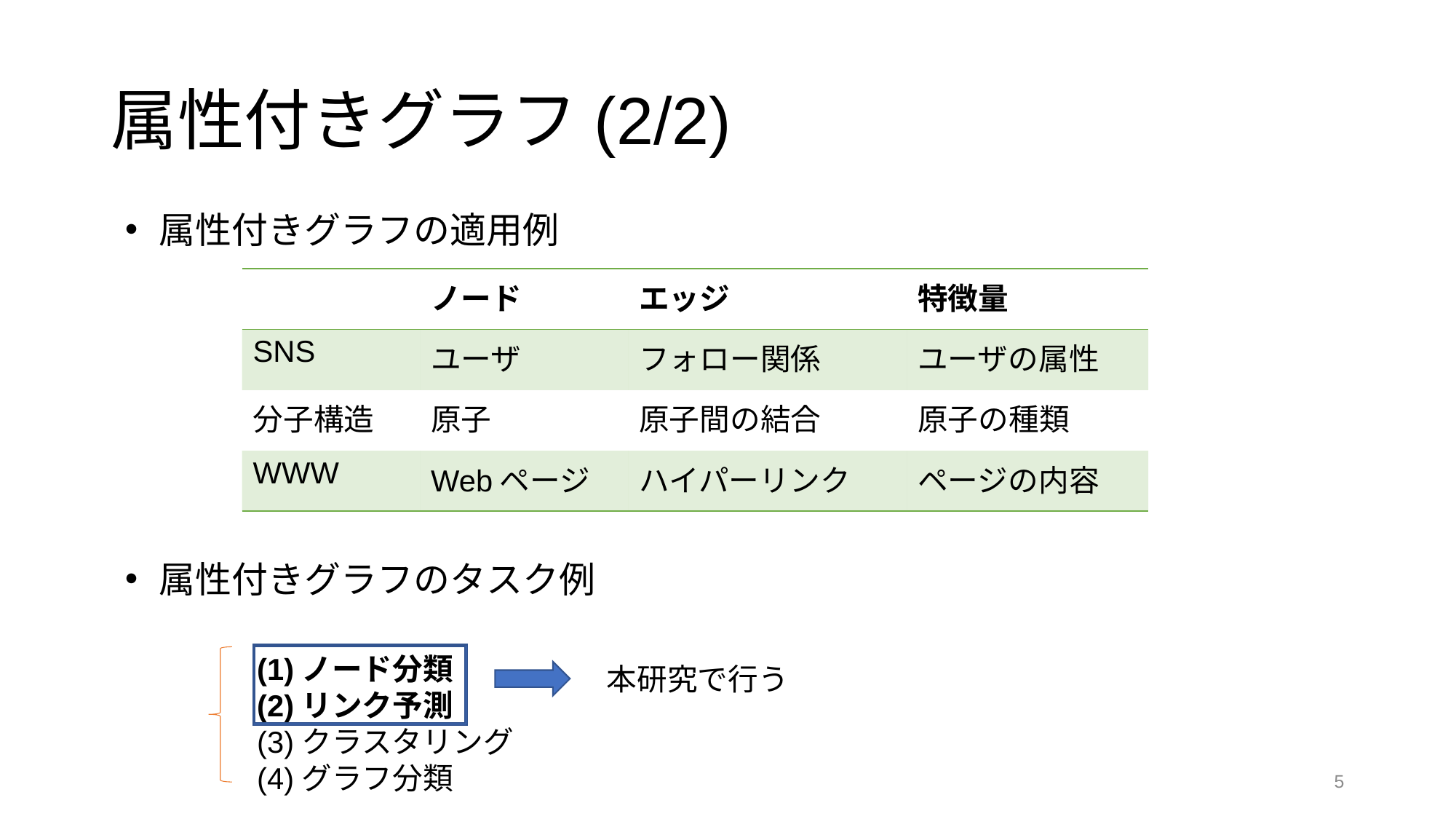

# 属性付きグラフ(2/2)
属性付きグラフの適用例

属性付きグラフのタスク例
|  | ノード | エッジ | 特徴量 |
| --- | --- | --- | --- |
| SNS | ユーザ | フォロー関係 | ユーザの属性 |
| 分子構造 | 原子 | 原子間の結合 | 原子の種類 |
| WWW | Webページ | ハイパーリンク | ページの内容 |
(1)ノード分類
(2)リンク予測
(3)クラスタリング
(4)グラフ分類

本研究で行う

5